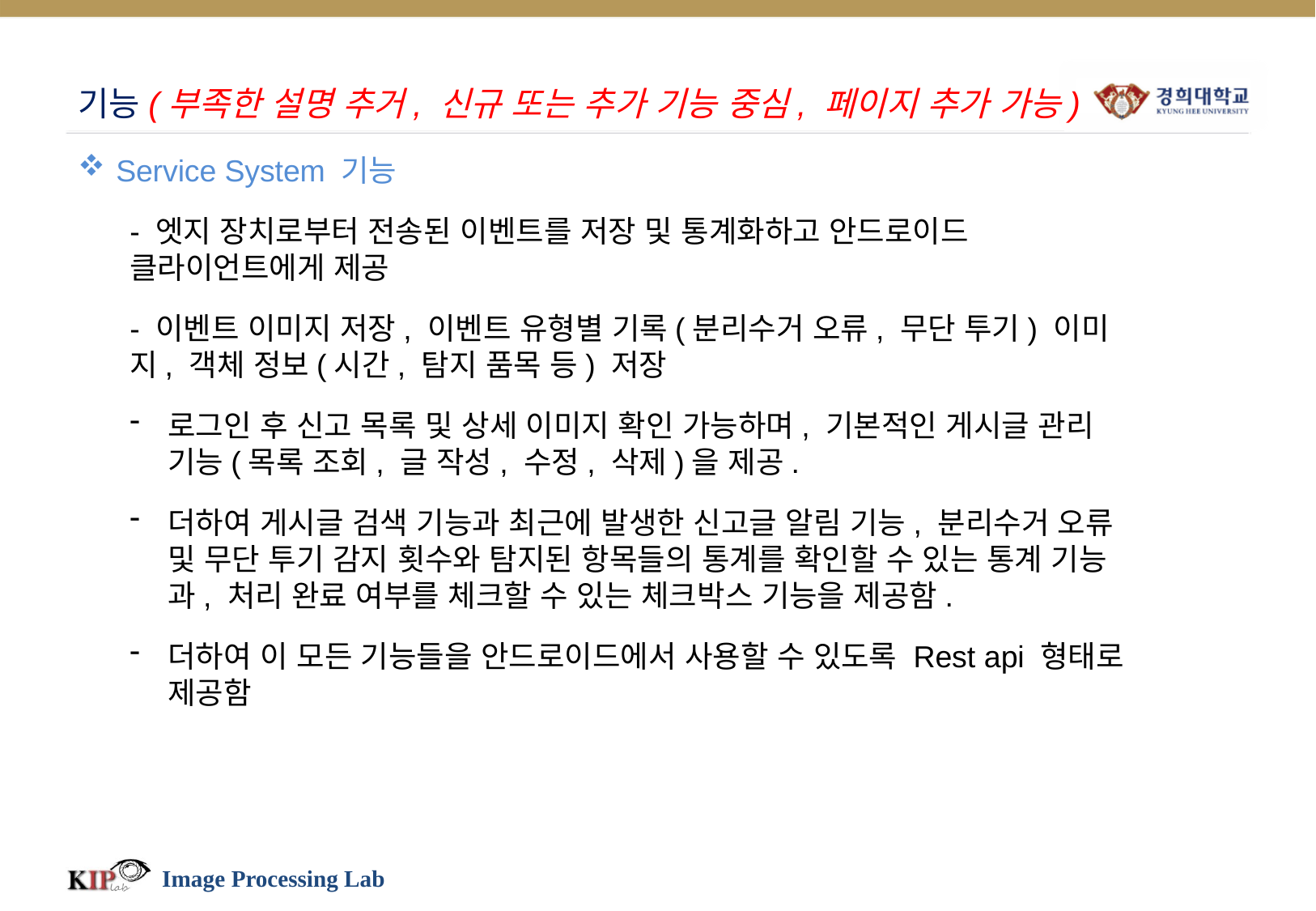

# 기능(부족한 설명 추거, 신규 또는 추가 기능 중심, 페이지 추가 가능)
Service System 기능
- 엣지 장치로부터 전송된 이벤트를 저장 및 통계화하고 안드로이드 클라이언트에게 제공
- 이벤트 이미지 저장, 이벤트 유형별 기록(분리수거 오류, 무단 투기) 이미지, 객체 정보(시간, 탐지 품목 등) 저장
로그인 후 신고 목록 및 상세 이미지 확인 가능하며, 기본적인 게시글 관리 기능(목록 조회, 글 작성, 수정, 삭제)을 제공.
더하여 게시글 검색 기능과 최근에 발생한 신고글 알림 기능, 분리수거 오류 및 무단 투기 감지 횟수와 탐지된 항목들의 통계를 확인할 수 있는 통계 기능과, 처리 완료 여부를 체크할 수 있는 체크박스 기능을 제공함.
더하여 이 모든 기능들을 안드로이드에서 사용할 수 있도록 Rest api 형태로 제공함

Image Processing Lab